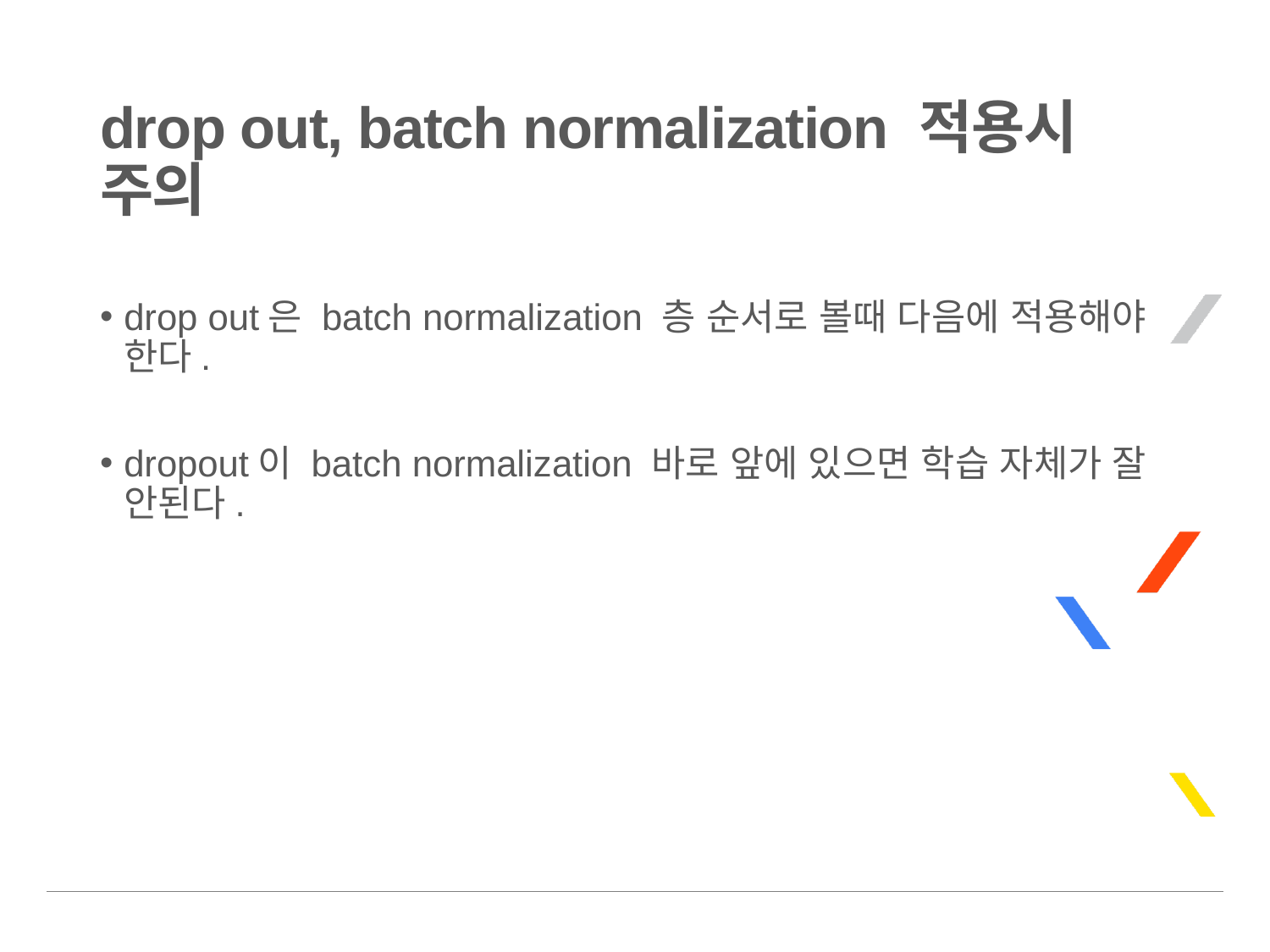

# drop out, batch normalization 적용시 주의
drop out은 batch normalization 층 순서로 볼때 다음에 적용해야 한다.

dropout이 batch normalization 바로 앞에 있으면 학습 자체가 잘 안된다.